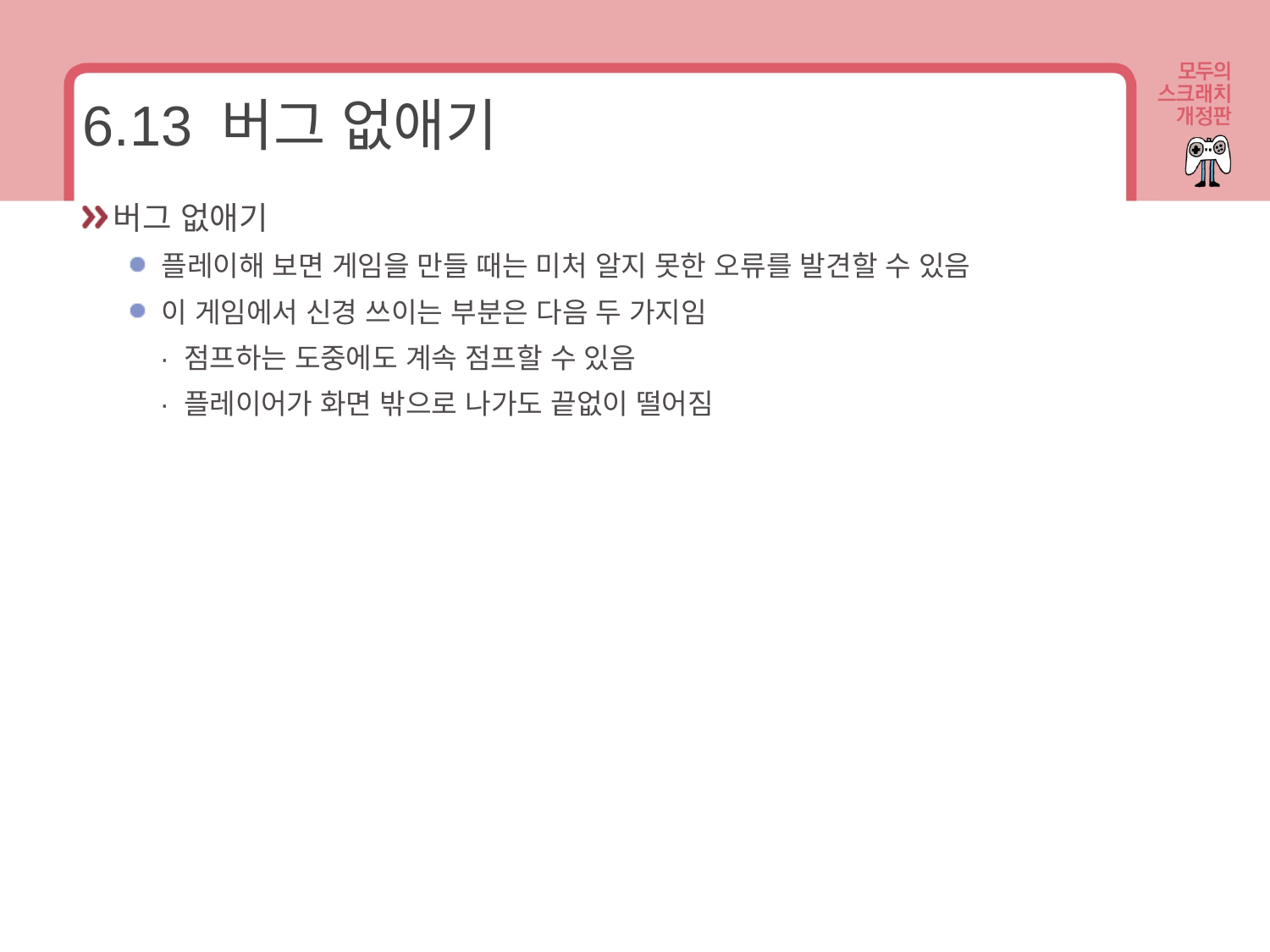

# 6.13 버그 없애기
버그 없애기
플레이해 보면 게임을 만들 때는 미처 알지 못한 오류를 발견할 수 있음
이 게임에서 신경 쓰이는 부분은 다음 두 가지임
    · 점프하는 도중에도 계속 점프할 수 있음
    · 플레이어가 화면 밖으로 나가도 끝없이 떨어짐